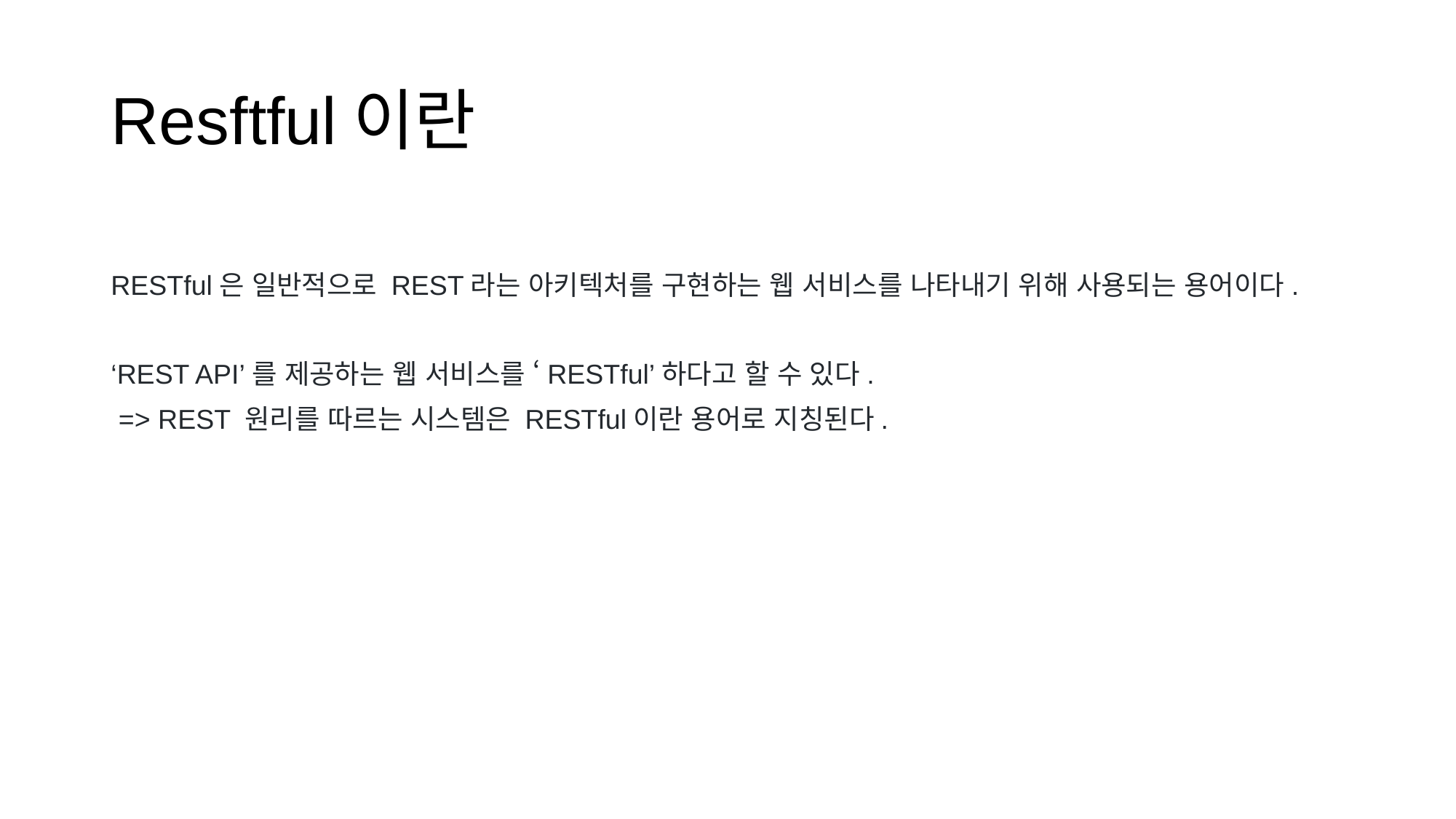

# Resftful이란

RESTful은 일반적으로 REST라는 아키텍처를 구현하는 웹 서비스를 나타내기 위해 사용되는 용어이다.

‘REST API’를 제공하는 웹 서비스를 ‘RESTful’하다고 할 수 있다.
 => REST 원리를 따르는 시스템은 RESTful이란 용어로 지칭된다.